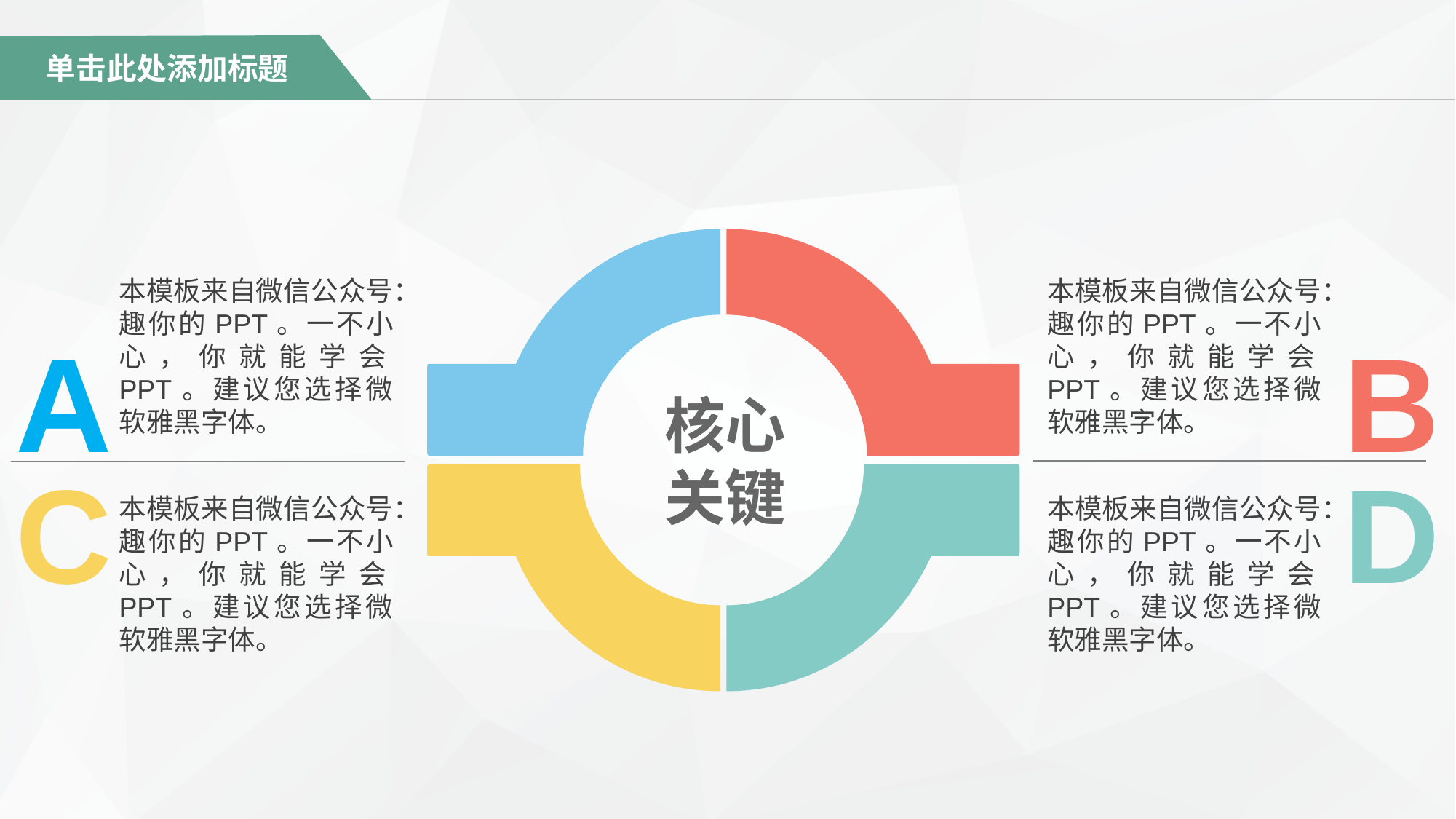

单击此处添加标题

本模板来自微信公众号：趣你的PPT。一不小心，你就能学会PPT。建议您选择微软雅黑字体。
A
本模板来自微信公众号：趣你的PPT。一不小心，你就能学会PPT。建议您选择微软雅黑字体。
B
核心
关键
C
本模板来自微信公众号：趣你的PPT。一不小心，你就能学会PPT。建议您选择微软雅黑字体。
D

本模板来自微信公众号：趣你的PPT。一不小心，你就能学会PPT。建议您选择微软雅黑字体。